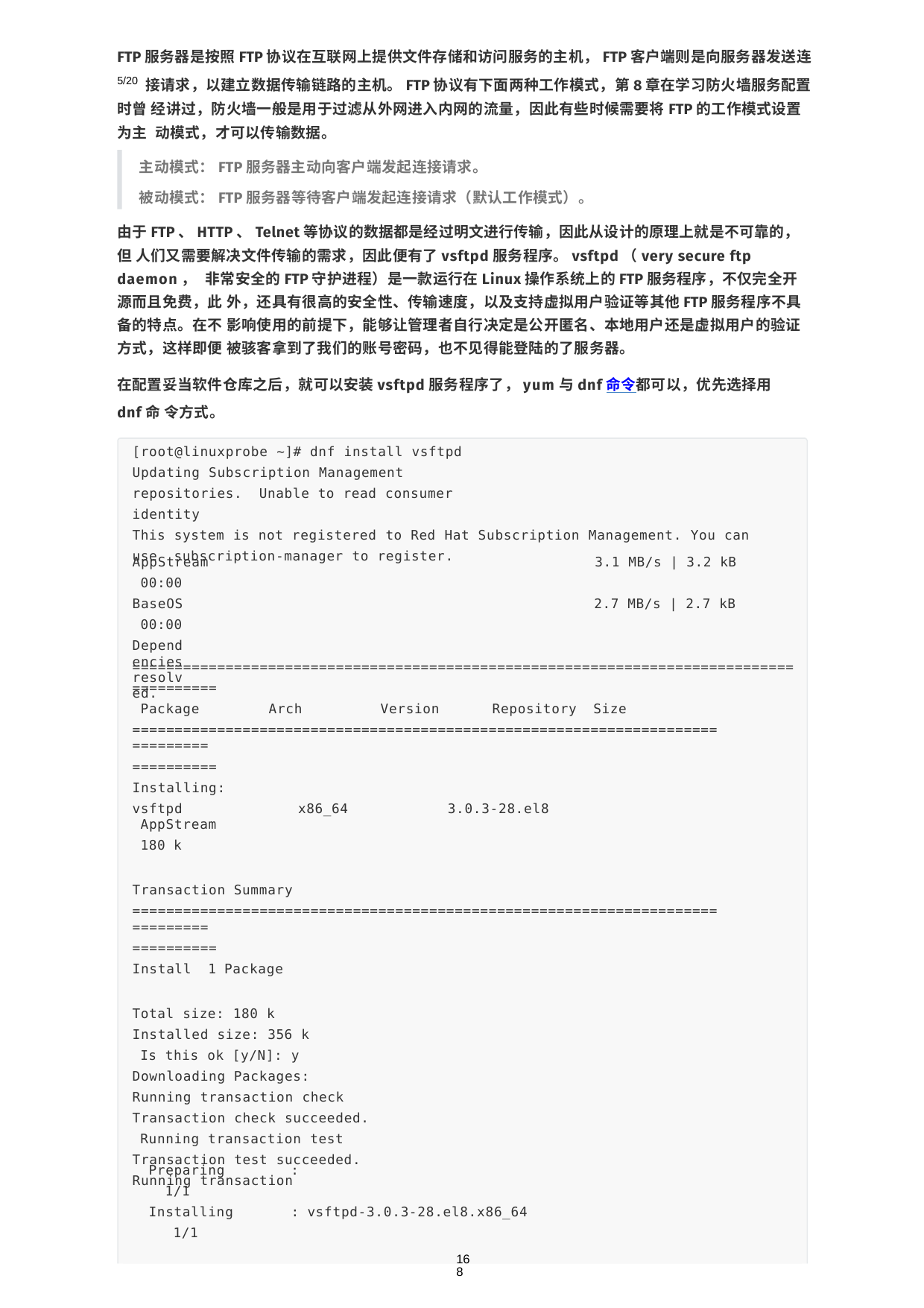

FTP服务器是按照FTP协议在互联网上提供文件存储和访问服务的主机，FTP客户端则是向服务器发送连5/20 接请求，以建立数据传输链路的主机。FTP协议有下面两种工作模式，第8章在学习防火墙服务配置时曾 经讲过，防火墙一般是用于过滤从外网进入内网的流量，因此有些时候需要将FTP的工作模式设置为主  动模式，才可以传输数据。
主动模式：FTP服务器主动向客户端发起连接请求。

被动模式：FTP服务器等待客户端发起连接请求（默认工作模式）。
由于FTP、HTTP、Telnet等协议的数据都是经过明文进行传输，因此从设计的原理上就是不可靠的，但 人们又需要解决文件传输的需求，因此便有了vsftpd服务程序。vsftpd（very secure ftp daemon，  非常安全的FTP守护进程）是一款运行在Linux操作系统上的FTP服务程序，不仅完全开源而且免费，此 外，还具有很高的安全性、传输速度，以及支持虚拟用户验证等其他FTP服务程序不具备的特点。在不 影响使用的前提下，能够让管理者自行决定是公开匿名、本地用户还是虚拟用户的验证方式，这样即便 被骇客拿到了我们的账号密码，也不见得能登陆的了服务器。
在配置妥当软件仓库之后，就可以安装vsftpd服务程序了，yum与dnf命令都可以，优先选择用dnf命 令方式。

[root@linuxprobe ~]# dnf install vsftpd  Updating Subscription Management repositories.  Unable to read consumer identity
This system is not registered to Red Hat Subscription Management. You can use  subscription-manager to register.

AppStream  00:00
BaseOS  00:00
Dependencies resolved.
3.1 MB/s | 3.2 kB
2.7 MB/s | 2.7 kB
==============================================================================
==========
Package	Arch	Version	Repository  Size
==============================================================================
==========
Installing:
vsftpd	x86_64	3.0.3-28.el8	AppStream
180 k

Transaction Summary
==============================================================================
==========
Install	1 Package

Total size: 180 k  Installed size: 356 k  Is this ok [y/N]: y  Downloading Packages:
Running transaction check  Transaction check succeeded.  Running transaction test  Transaction test succeeded.  Running transaction
Preparing  1/1
Installing  1/1
:
: vsftpd-3.0.3-28.el8.x86_64
168